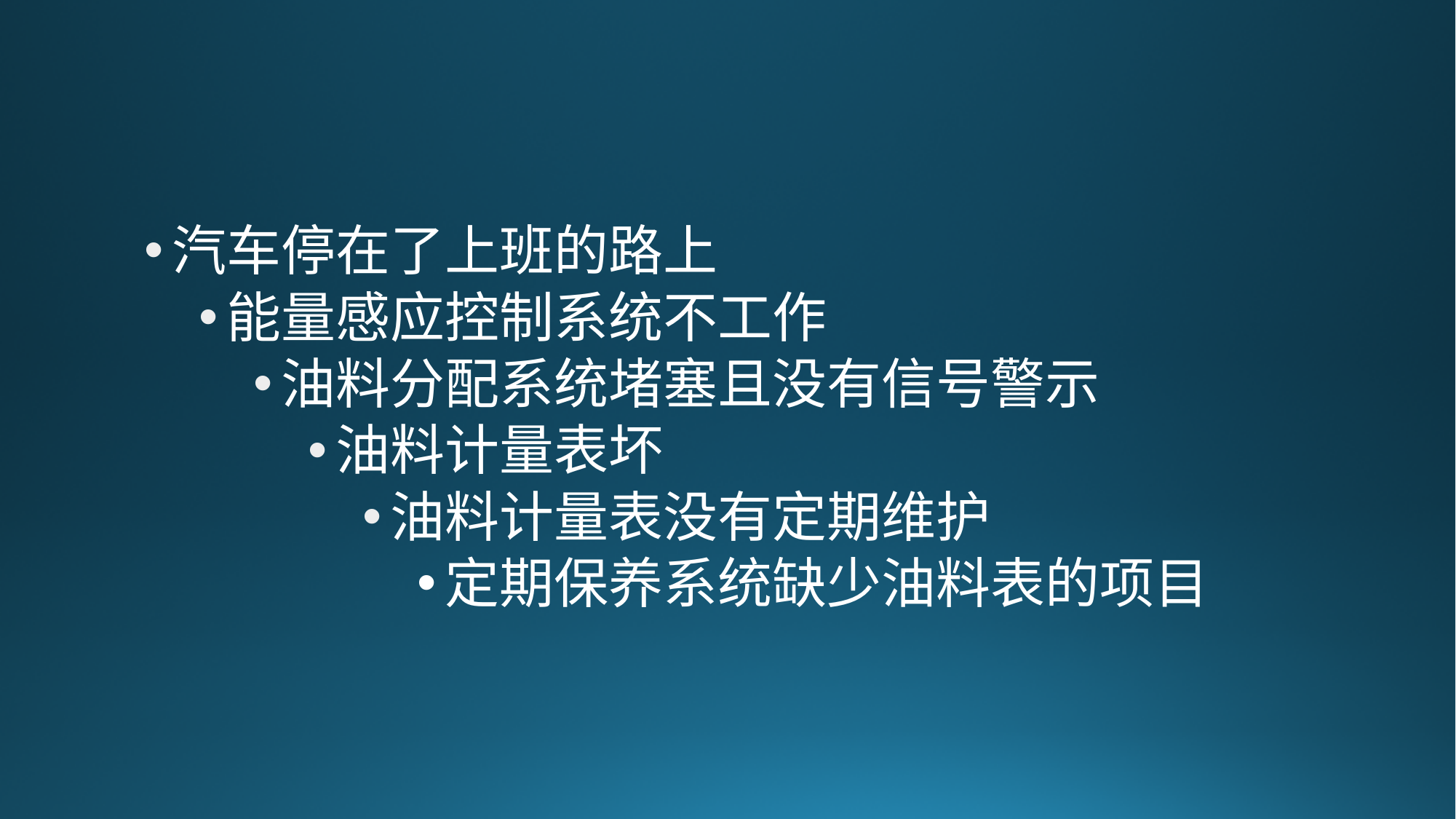

#
汽车停在了上班的路上
能量感应控制系统不工作
油料分配系统堵塞且没有信号警示
油料计量表坏
油料计量表没有定期维护
定期保养系统缺少油料表的项目